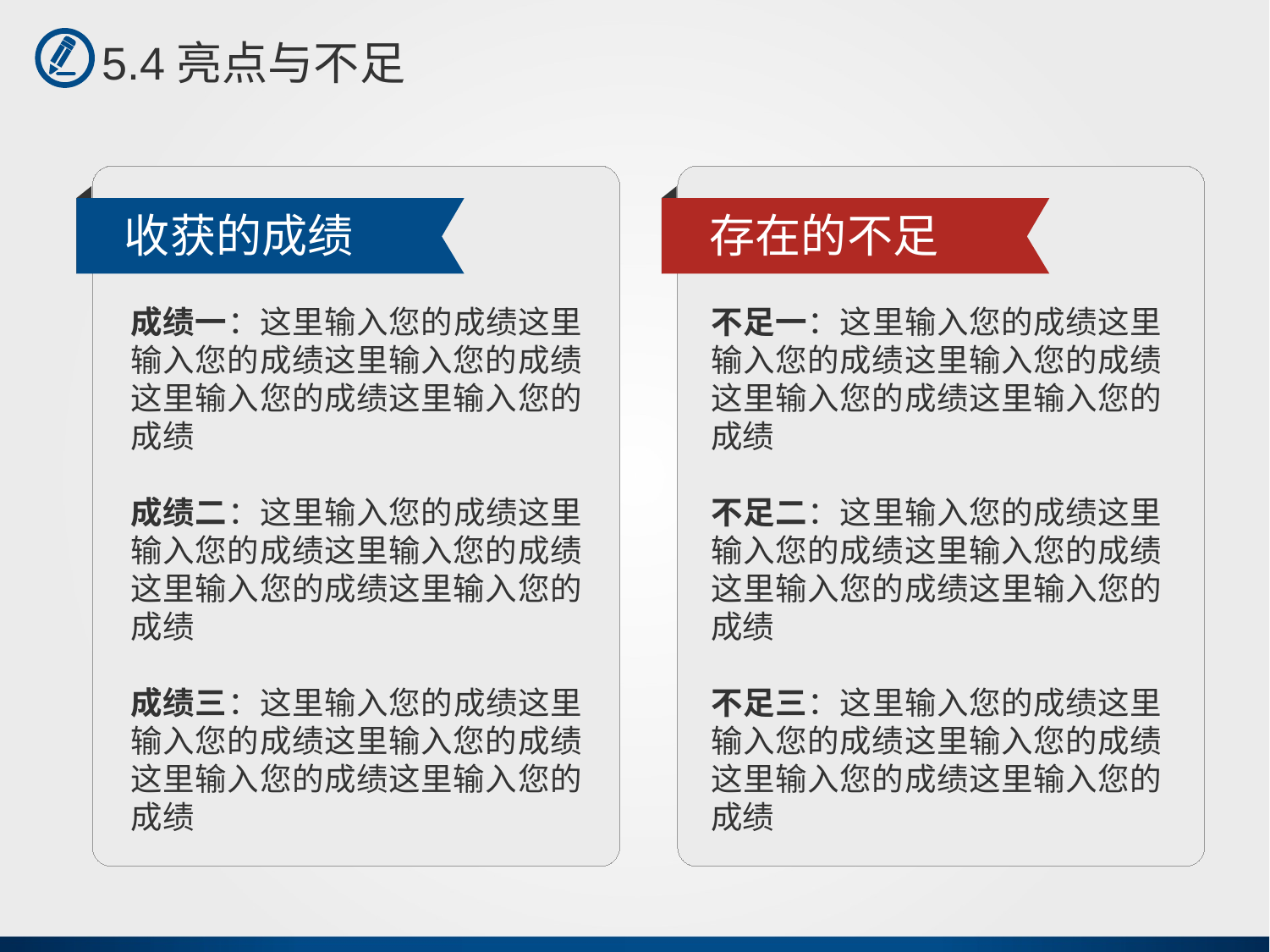

5.4亮点与不足

收获的成绩
存在的不足
成绩一：这里输入您的成绩这里输入您的成绩这里输入您的成绩这里输入您的成绩这里输入您的成绩

成绩二：这里输入您的成绩这里输入您的成绩这里输入您的成绩这里输入您的成绩这里输入您的成绩

成绩三：这里输入您的成绩这里输入您的成绩这里输入您的成绩这里输入您的成绩这里输入您的成绩
不足一：这里输入您的成绩这里输入您的成绩这里输入您的成绩这里输入您的成绩这里输入您的成绩

不足二：这里输入您的成绩这里输入您的成绩这里输入您的成绩这里输入您的成绩这里输入您的成绩

不足三：这里输入您的成绩这里输入您的成绩这里输入您的成绩这里输入您的成绩这里输入您的成绩